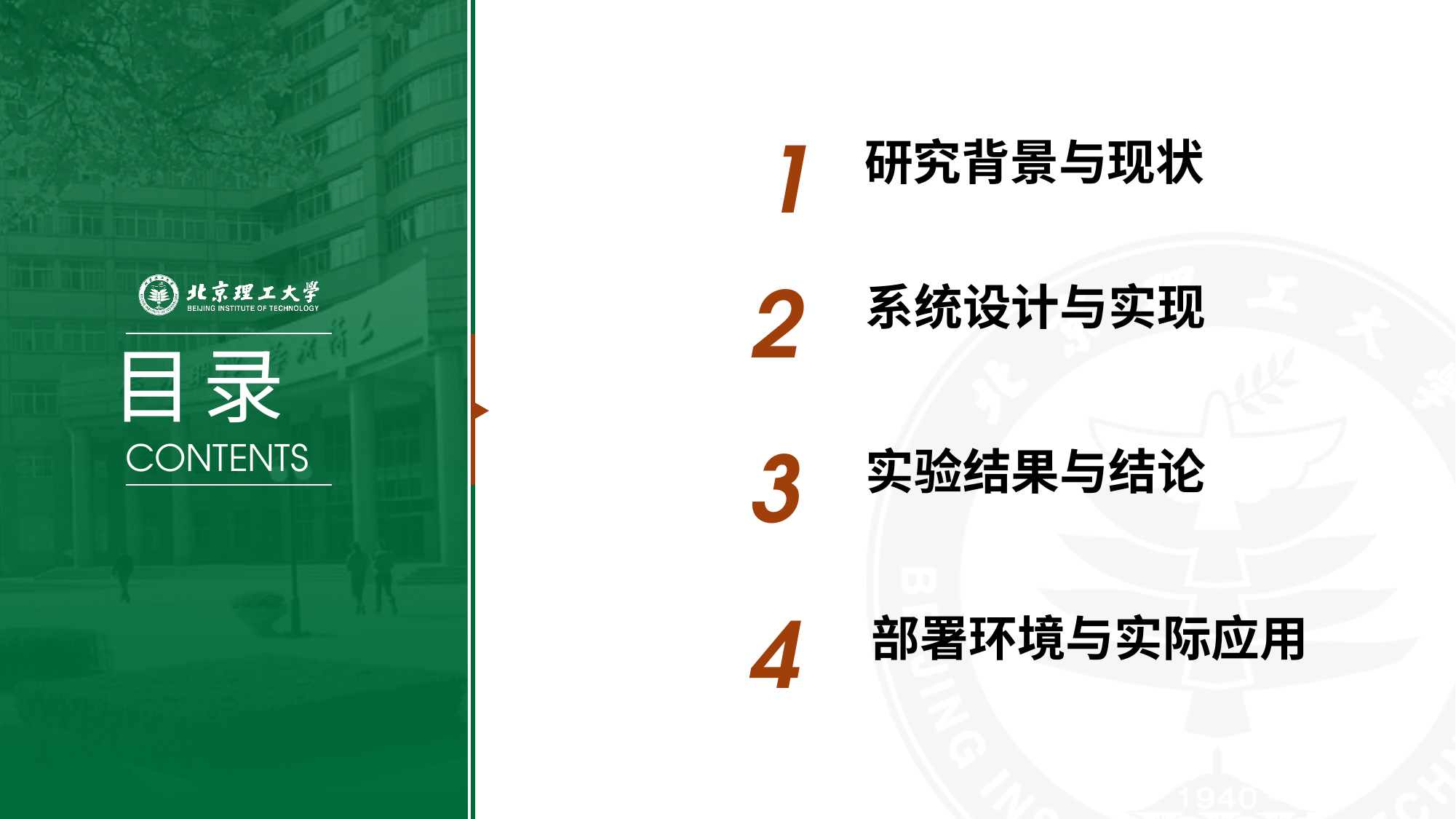

1
研究背景与现状

2
系统设计与实现
3
实验结果与结论
4
部署环境与实际应用